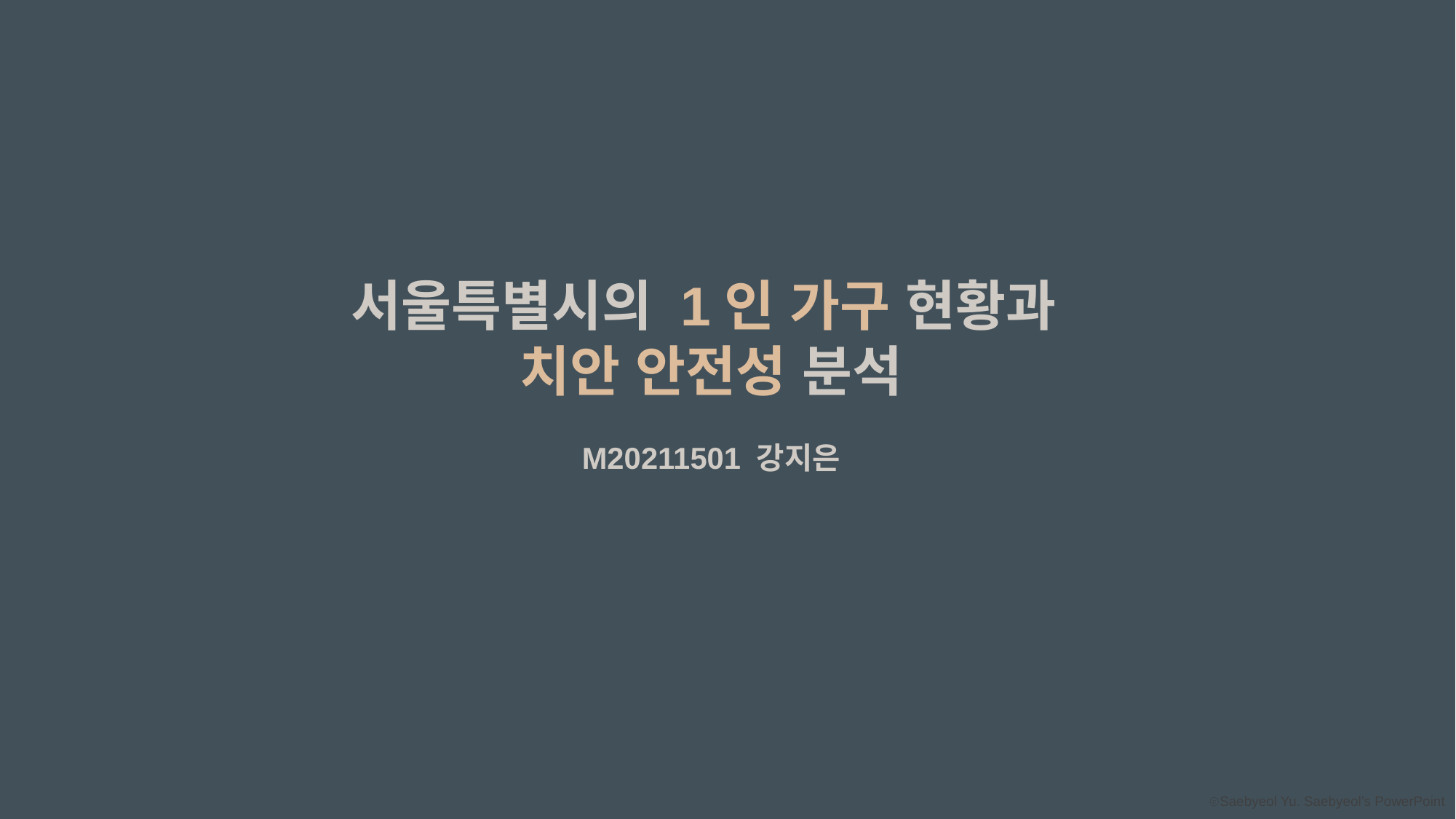

서울특별시의 1인 가구 현황과
치안 안전성 분석

M20211501 강지은